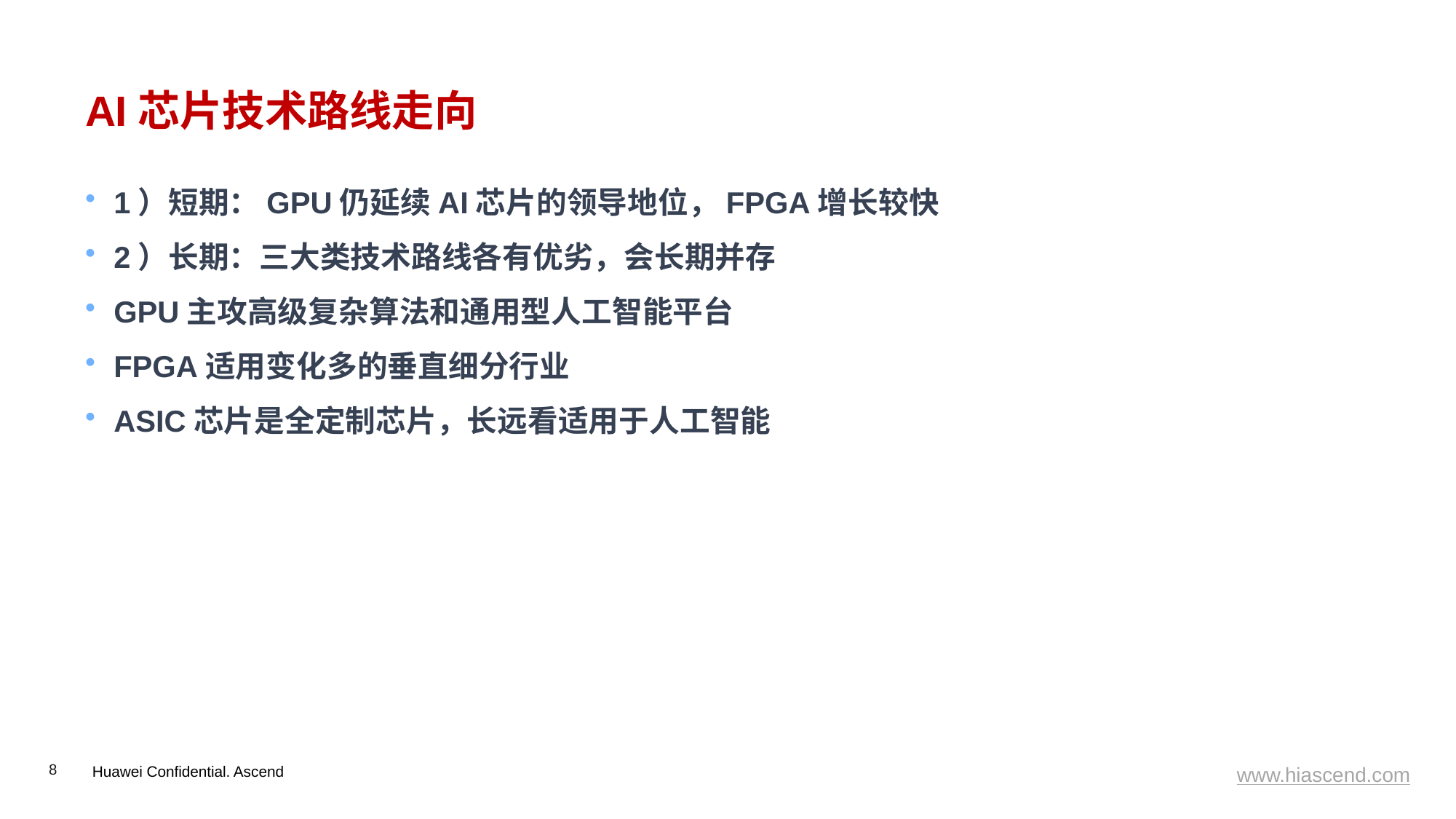

# AI芯片技术路线走向
1）短期：GPU仍延续AI芯片的领导地位，FPGA增长较快
2）长期：三大类技术路线各有优劣，会长期并存
GPU主攻高级复杂算法和通用型人工智能平台
FPGA适用变化多的垂直细分行业
ASIC芯片是全定制芯片，长远看适用于人工智能